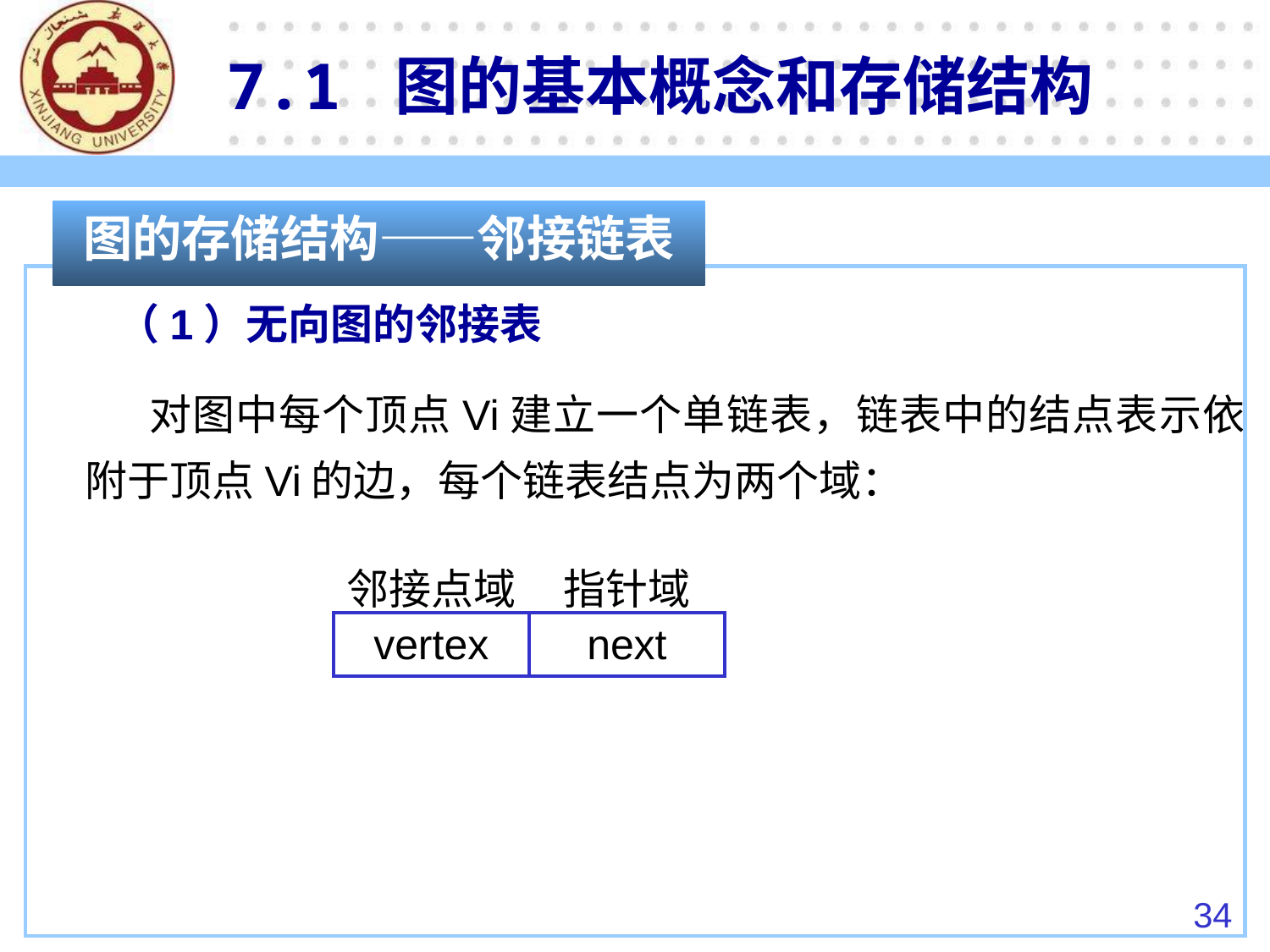

7.1 图的基本概念和存储结构
图的存储结构——邻接链表

（1）无向图的邻接表
　  对图中每个顶点Vi建立一个单链表，链表中的结点表示依附于顶点Vi的边，每个链表结点为两个域：

| 邻接点域 | 指针域 |
| --- | --- |
| vertex | next |
34